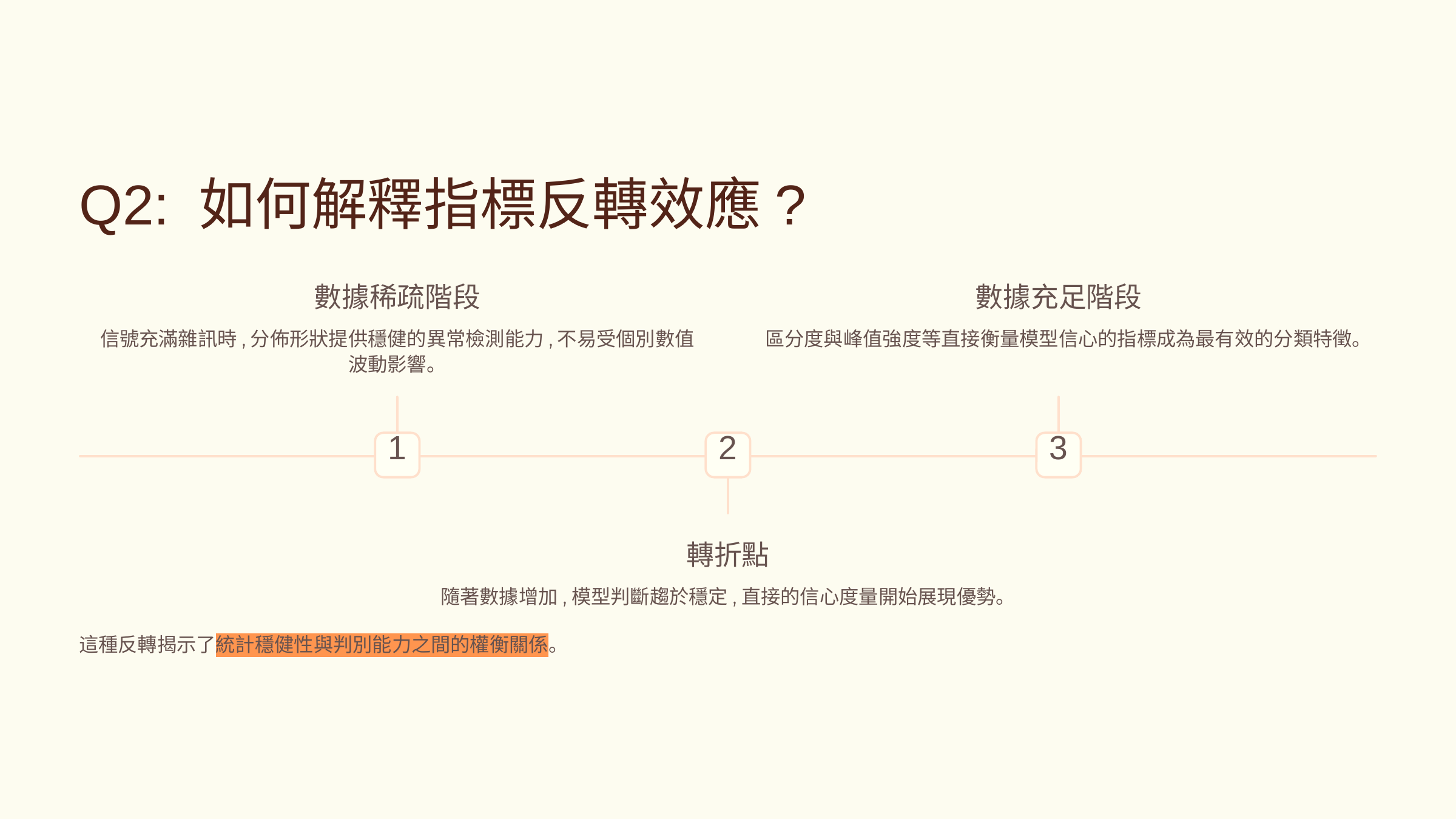

Q2: 如何解釋指標反轉效應?
數據稀疏階段
數據充足階段
信號充滿雜訊時,分佈形狀提供穩健的異常檢測能力,不易受個別數值波動影響。
區分度與峰值強度等直接衡量模型信心的指標成為最有效的分類特徵。

1
2
3

轉折點
隨著數據增加,模型判斷趨於穩定,直接的信心度量開始展現優勢。
這種反轉揭示了統計穩健性與判別能力之間的權衡關係。